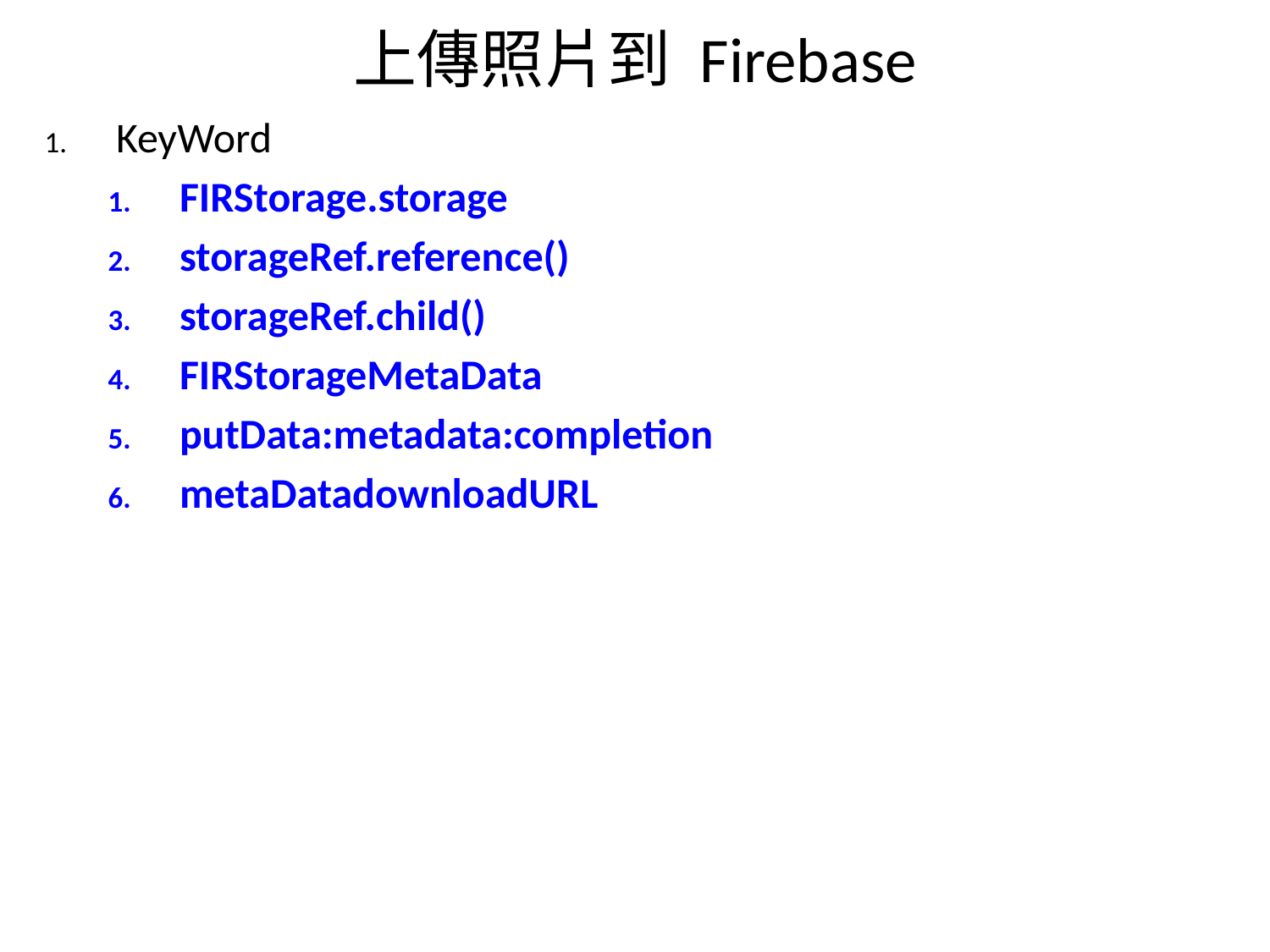

# 上傳照片到 Firebase
KeyWord
FIRStorage.storage
storageRef.reference()
storageRef.child()
FIRStorageMetaData
putData:metadata:completion
metaDatadownloadURL